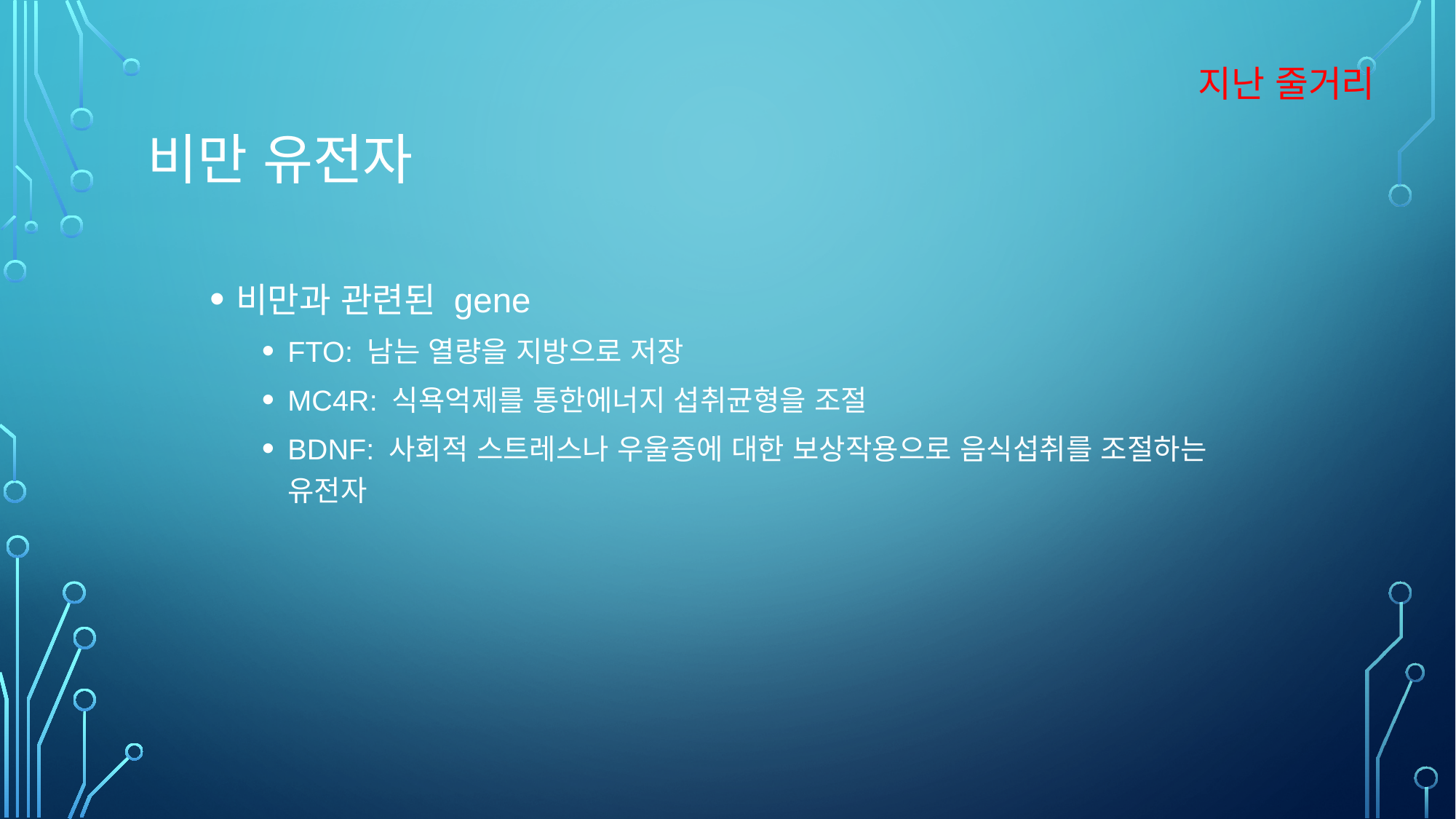

지난 줄거리
# 비만 유전자
비만과 관련된 gene
FTO: 남는 열량을 지방으로 저장
MC4R: 식욕억제를 통한에너지 섭취균형을 조절
BDNF: 사회적 스트레스나 우울증에 대한 보상작용으로 음식섭취를 조절하는 유전자